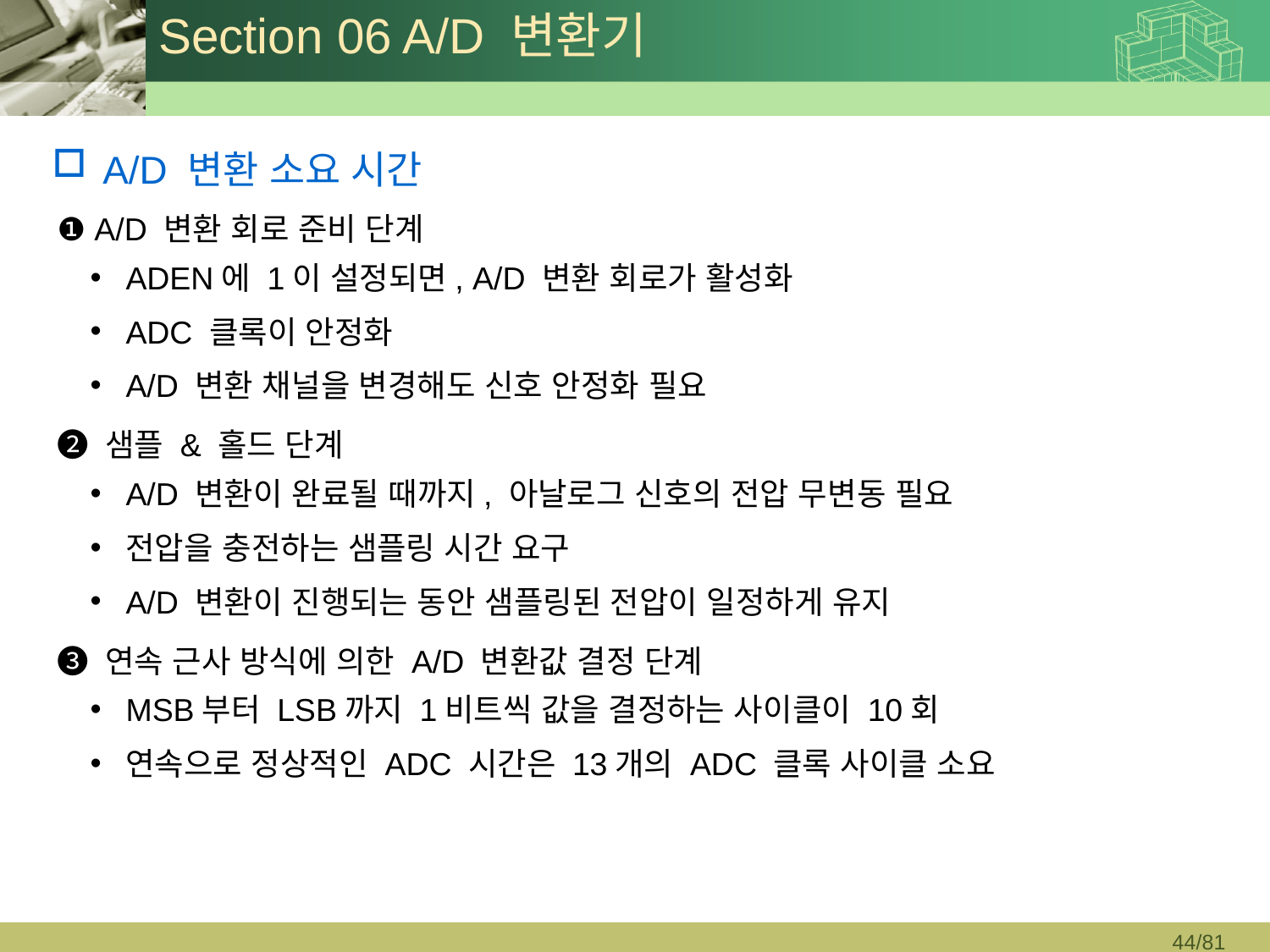

# Section 06 A/D 변환기
A/D 변환 소요 시간
❶ A/D 변환 회로 준비 단계
ADEN에 1이 설정되면, A/D 변환 회로가 활성화
ADC 클록이 안정화
A/D 변환 채널을 변경해도 신호 안정화 필요
❷ 샘플 & 홀드 단계
A/D 변환이 완료될 때까지, 아날로그 신호의 전압 무변동 필요
전압을 충전하는 샘플링 시간 요구
A/D 변환이 진행되는 동안 샘플링된 전압이 일정하게 유지
❸ 연속 근사 방식에 의한 A/D 변환값 결정 단계
MSB부터 LSB까지 1비트씩 값을 결정하는 사이클이 10회
연속으로 정상적인 ADC 시간은 13개의 ADC 클록 사이클 소요